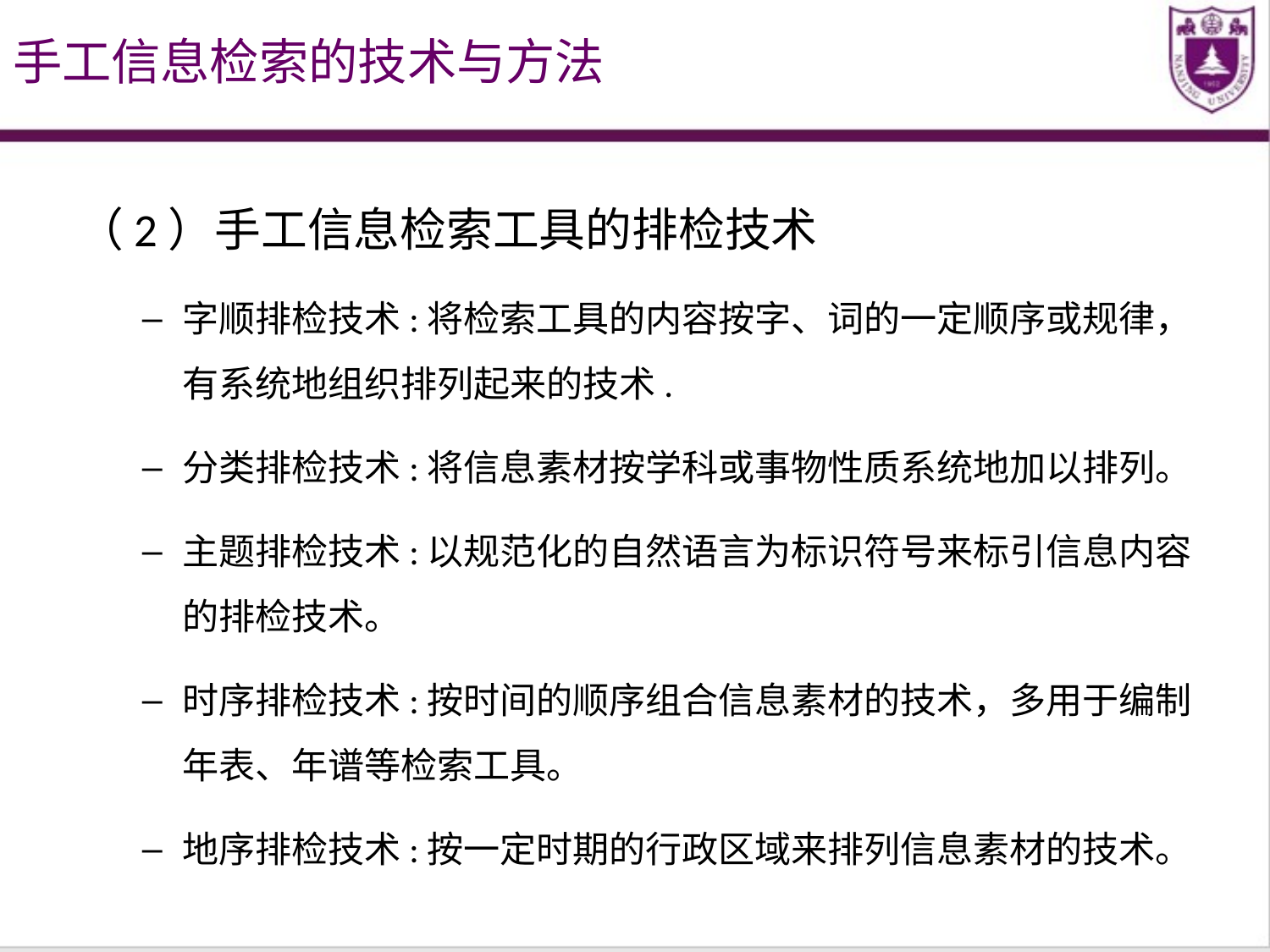

手工信息检索的技术与方法

（2）手工信息检索工具的排检技术
字顺排检技术:将检索工具的内容按字、词的一定顺序或规律，有系统地组织排列起来的技术.
分类排检技术:将信息素材按学科或事物性质系统地加以排列。
主题排检技术:以规范化的自然语言为标识符号来标引信息内容的排检技术。
时序排检技术:按时间的顺序组合信息素材的技术，多用于编制年表、年谱等检索工具。
地序排检技术:按一定时期的行政区域来排列信息素材的技术。